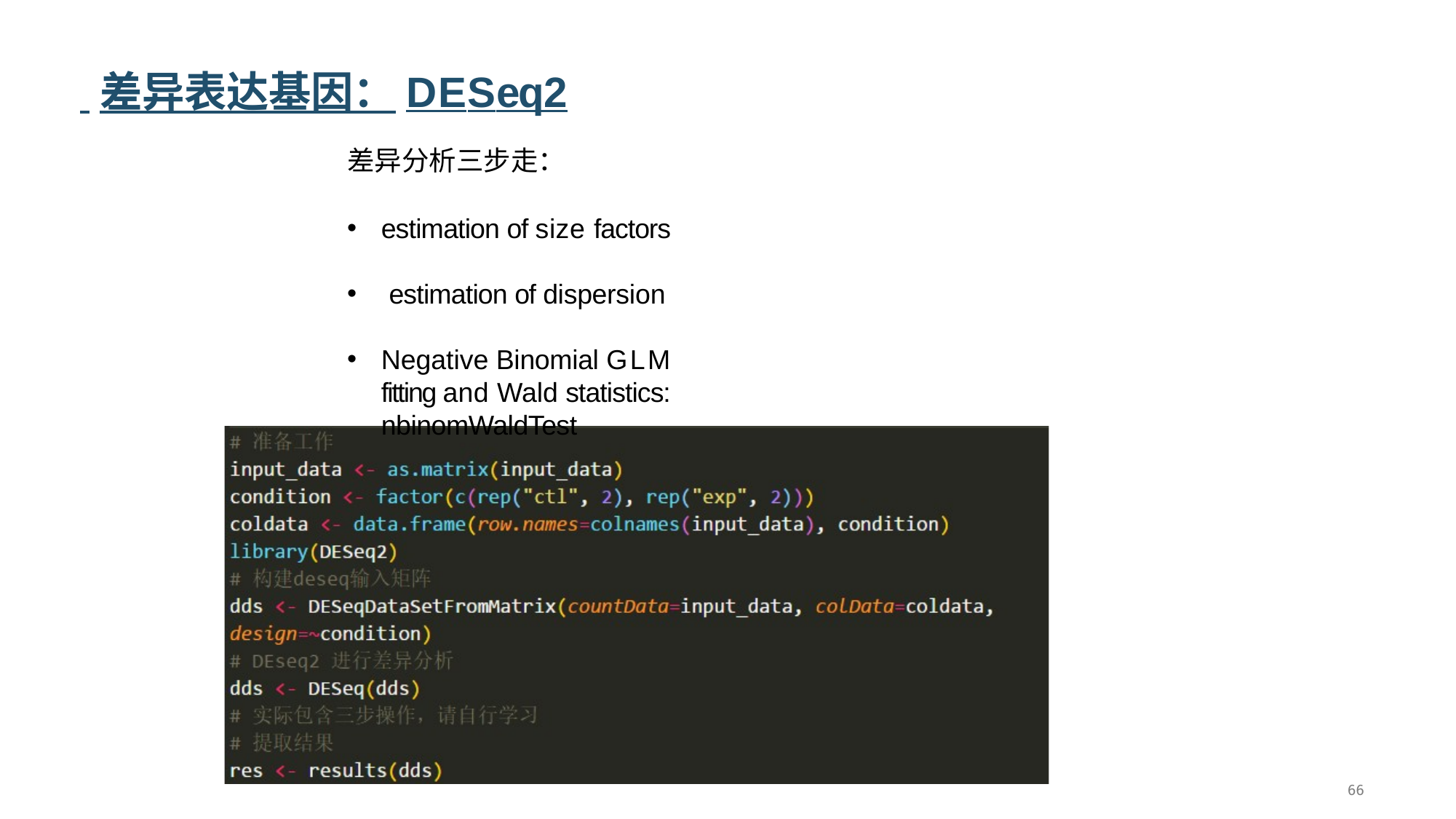

# 差异表达基因：DESeq2
差异分析三步走：

estimation of size factors

 estimation of dispersion

Negative Binomial GLM fitting and Wald statistics: nbinomWaldTest

66